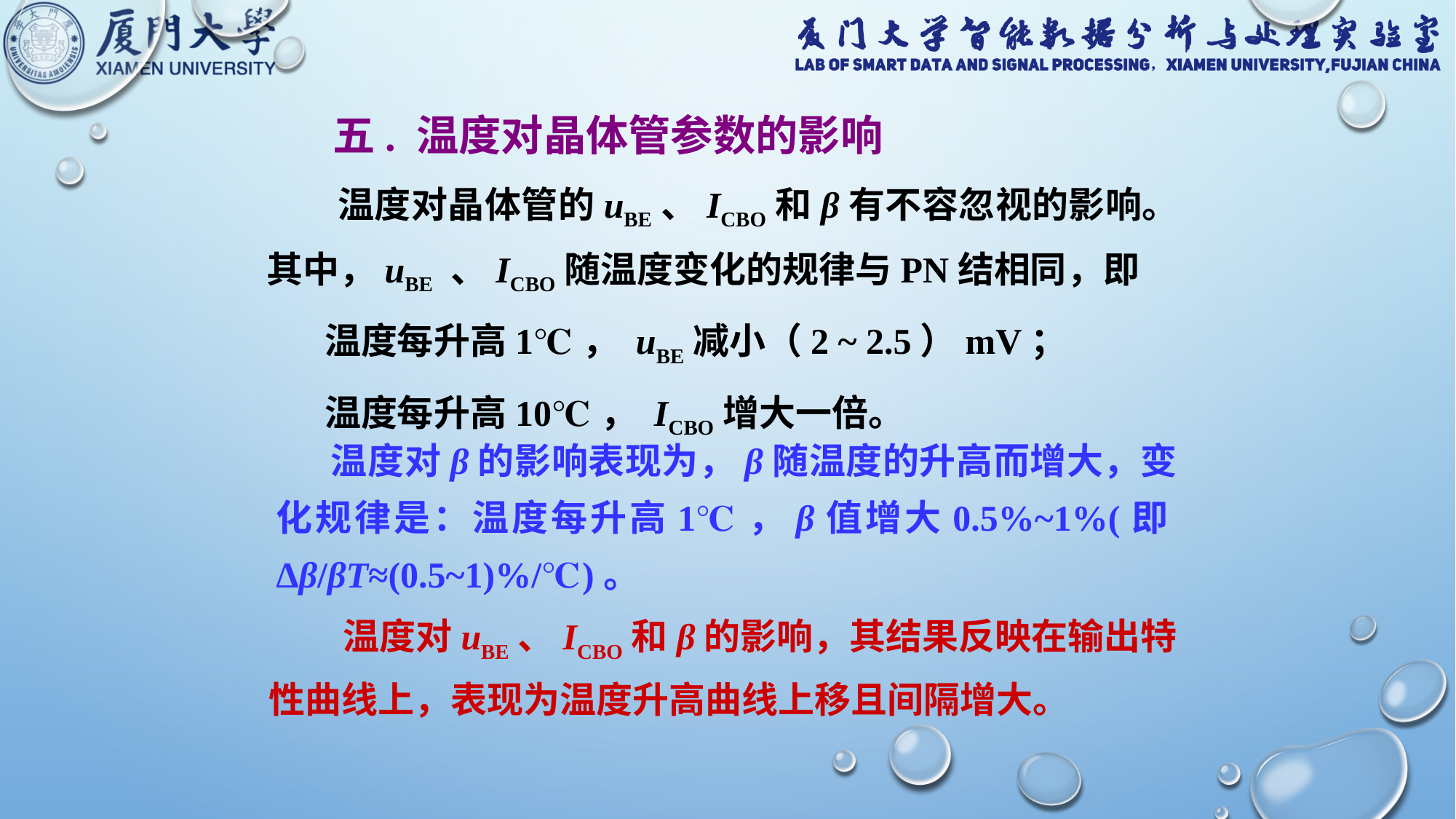

五. 温度对晶体管参数的影响
            温度对晶体管的uBE、ICBO和β有不容忽视的影响。其中，uBE 、ICBO随温度变化的规律与PN结相同，即
           温度每升高1℃， uBE减小（2 ~ 2.5）mV；
           温度每升高10℃， ICBO增大一倍。
          温度对β的影响表现为，β随温度的升高而增大，变化规律是：温度每升高1℃，β值增大0.5%~1%(即Δβ/βT≈(0.5~1)%/℃)。
             温度对uBE、ICBO和β的影响，其结果反映在输出特性曲线上，表现为温度升高曲线上移且间隔增大。
248